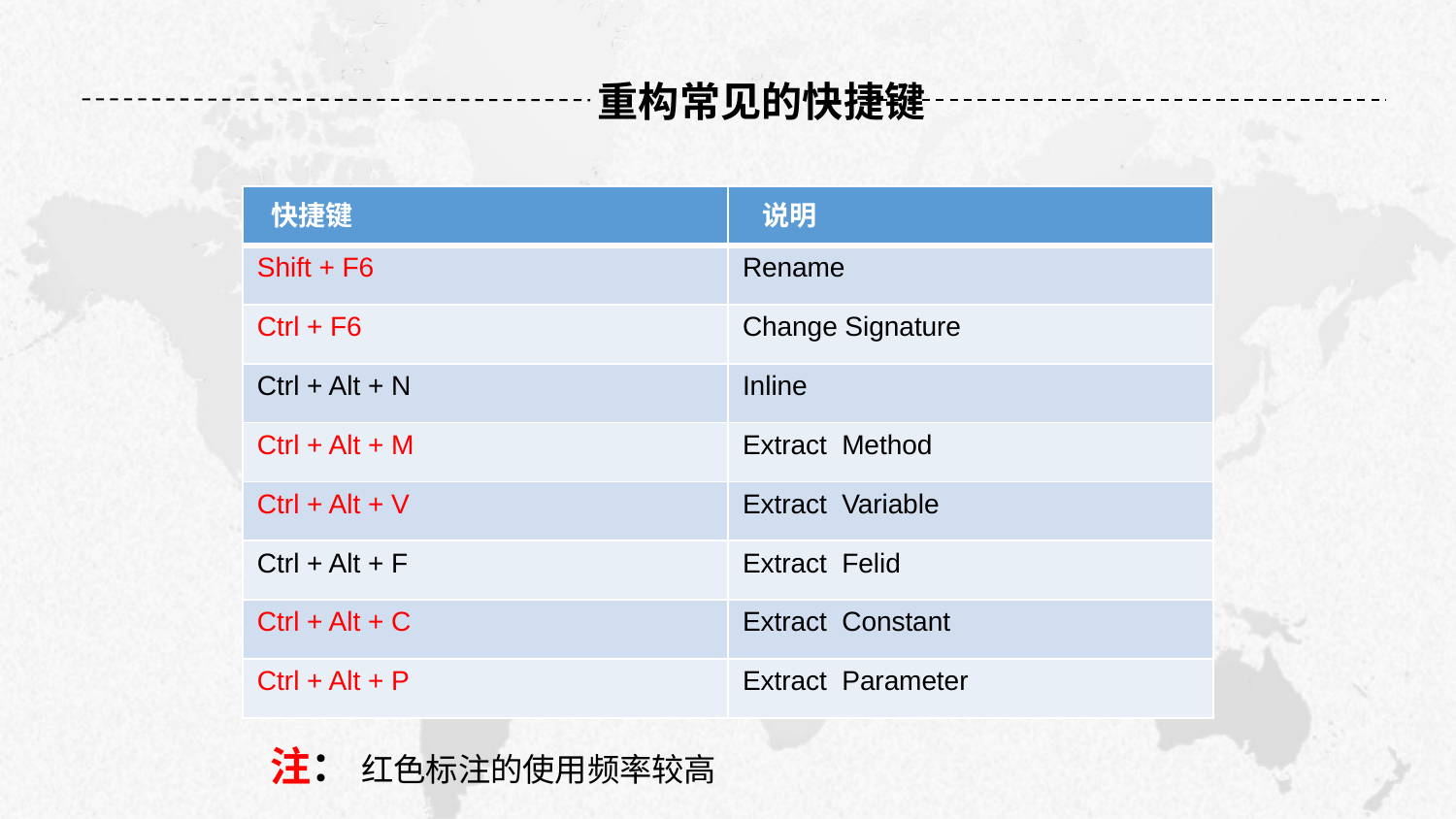

重构常见的快捷键
| 快捷键 | 说明 |
| --- | --- |
| Shift + F6 | Rename |
| Ctrl + F6 | Change Signature |
| Ctrl + Alt + N | Inline |
| Ctrl + Alt + M | Extract Method |
| Ctrl + Alt + V | Extract Variable |
| Ctrl + Alt + F | Extract Felid |
| Ctrl + Alt + C | Extract Constant |
| Ctrl + Alt + P | Extract Parameter |
注： 红色标注的使用频率较高